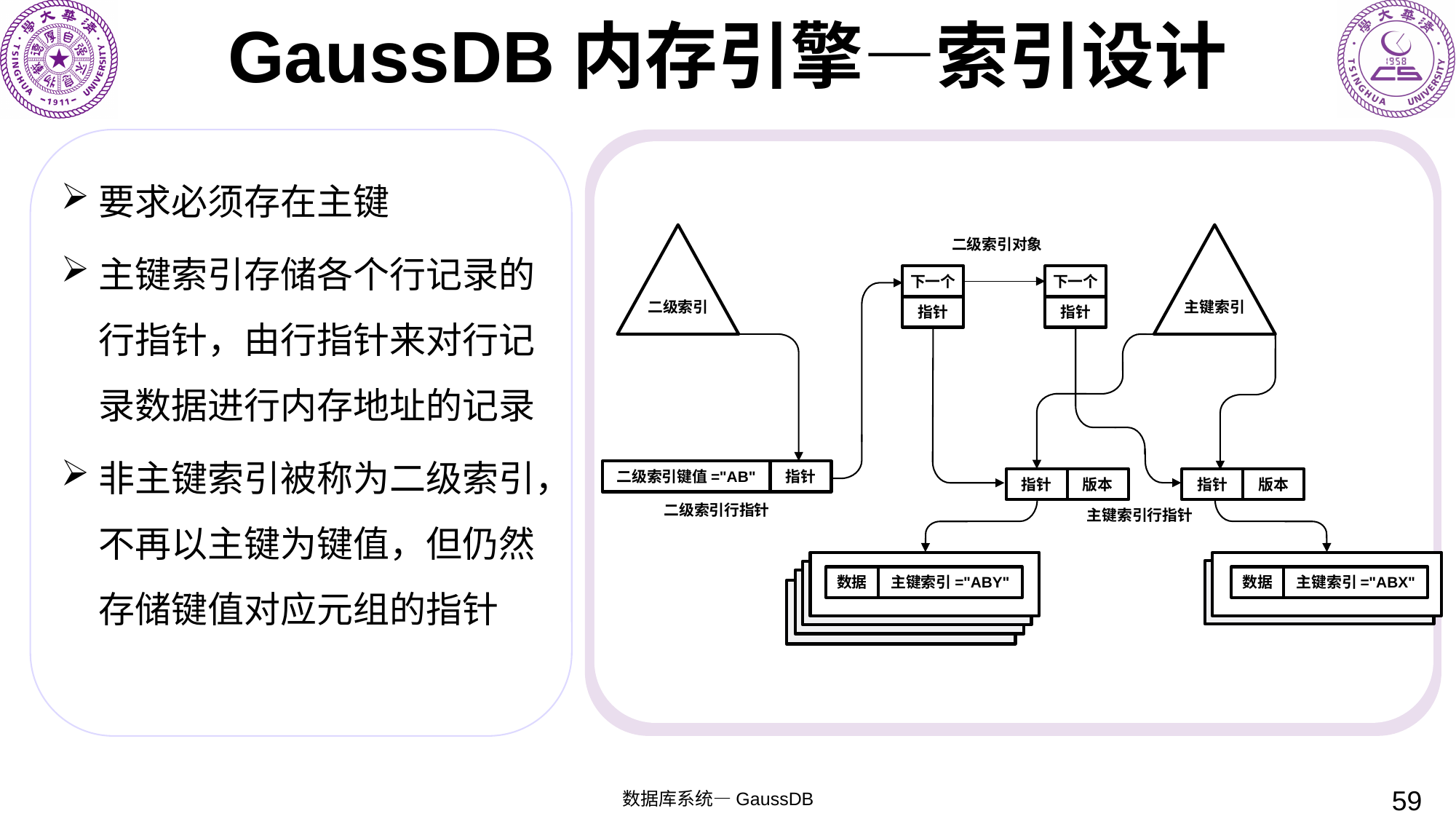

# GaussDB内存引擎—索引设计

要求必须存在主键
主键索引存储各个行记录的行指针，由行指针来对行记录数据进行内存地址的记录
非主键索引被称为二级索引，不再以主键为键值，但仍然存储键值对应元组的指针
二级索引
主键索引
二级索引对象
下一个
指针
下一个
指针

指针
二级索引键值="AB"
版本
指针
版本
指针

二级索引行指针
主键索引行指针

数据
主键索引="ABX"
数据
主键索引="ABY"

59
数据库系统—GaussDB